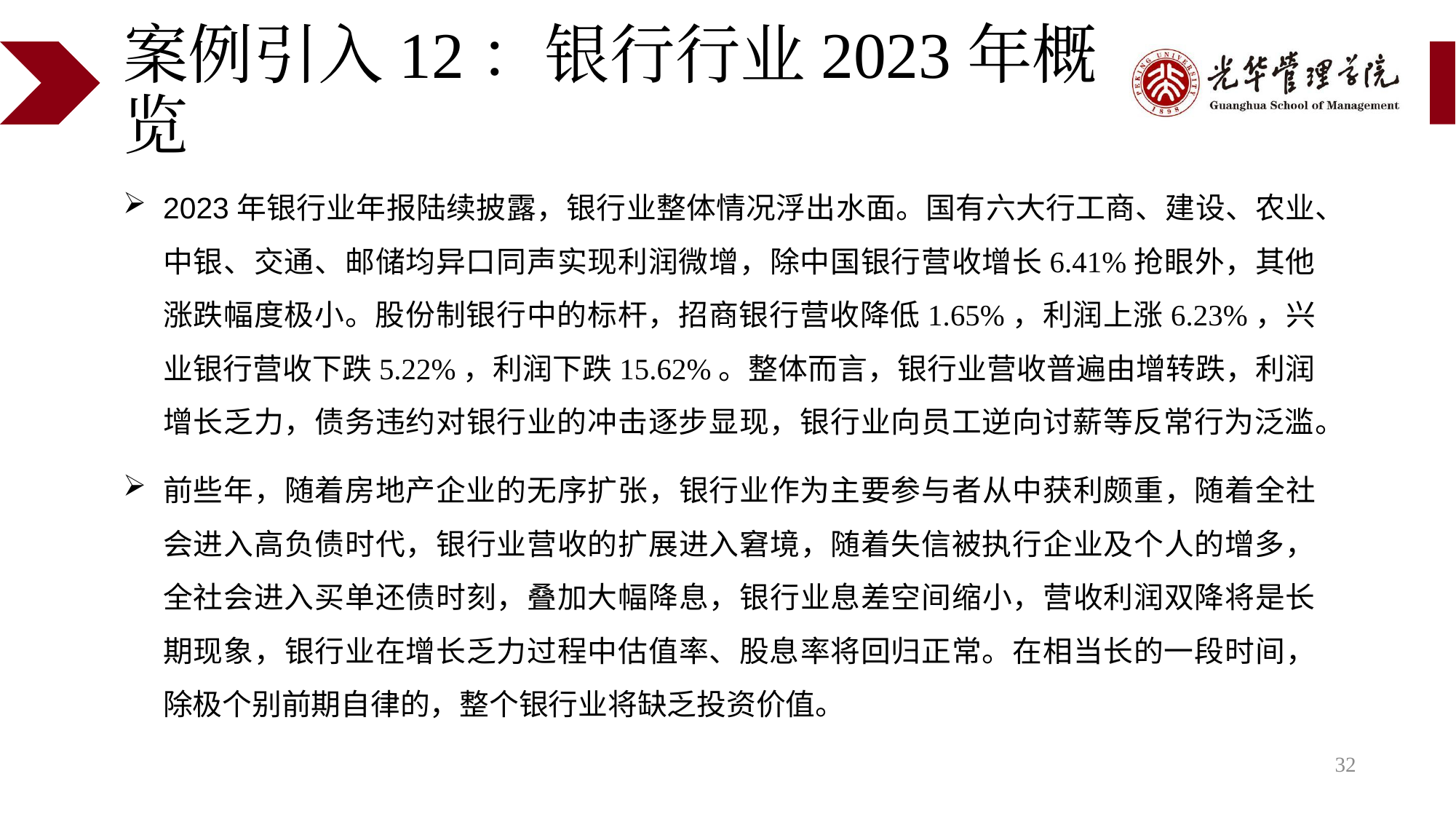

# 案例引入12：银行行业2023年概览
2023年银行业年报陆续披露，银行业整体情况浮出水面。国有六大行工商、建设、农业、中银、交通、邮储均异口同声实现利润微增，除中国银行营收增长6.41%抢眼外，其他涨跌幅度极小。股份制银行中的标杆，招商银行营收降低1.65%，利润上涨6.23%，兴业银行营收下跌5.22%，利润下跌15.62%。整体而言，银行业营收普遍由增转跌，利润增长乏力，债务违约对银行业的冲击逐步显现，银行业向员工逆向讨薪等反常行为泛滥。
前些年，随着房地产企业的无序扩张，银行业作为主要参与者从中获利颇重，随着全社会进入高负债时代，银行业营收的扩展进入窘境，随着失信被执行企业及个人的增多，全社会进入买单还债时刻，叠加大幅降息，银行业息差空间缩小，营收利润双降将是长期现象，银行业在增长乏力过程中估值率、股息率将回归正常。在相当长的一段时间，除极个别前期自律的，整个银行业将缺乏投资价值。
32